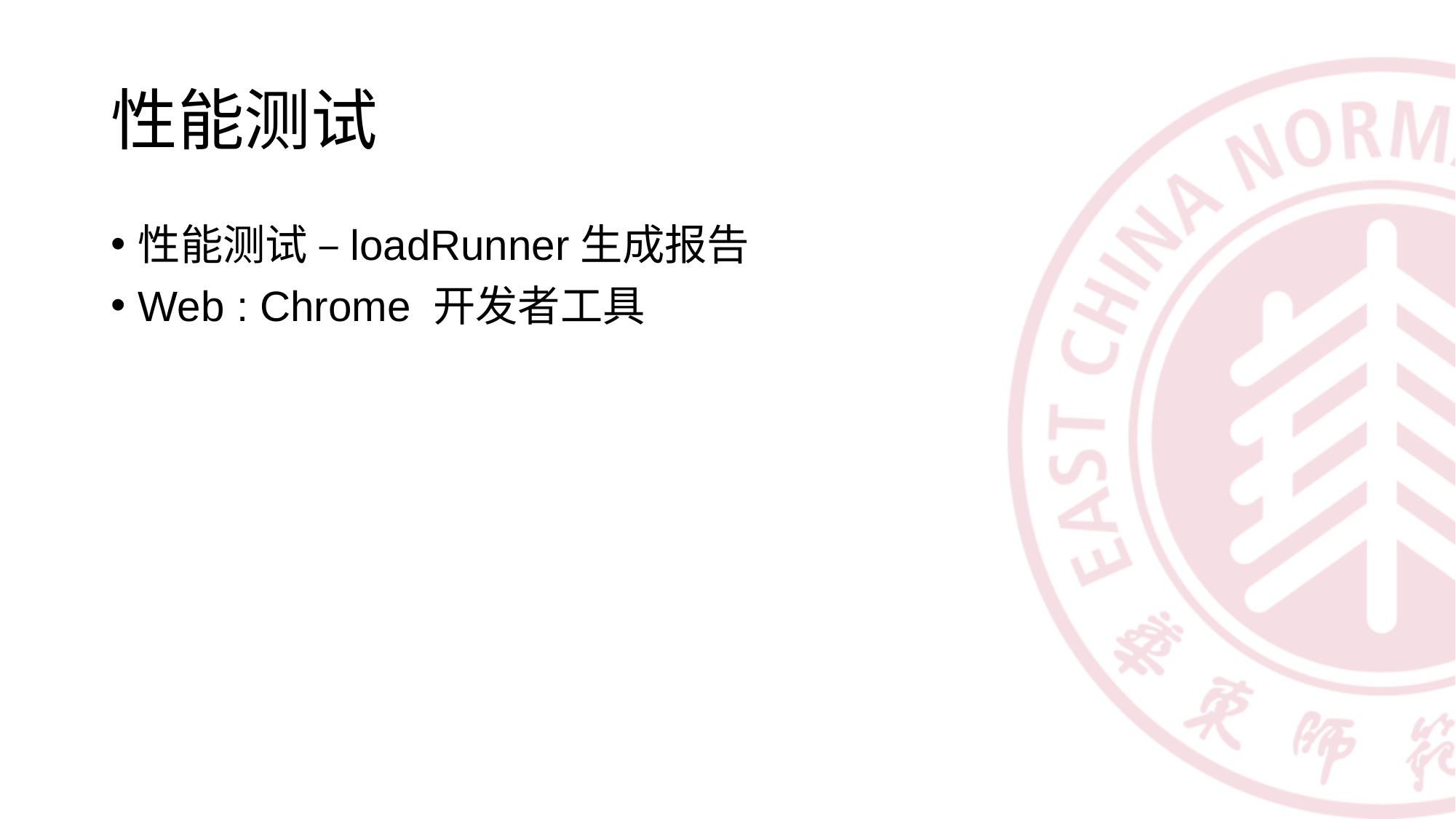

# 性能测试
性能测试 –loadRunner生成报告
Web : Chrome 开发者工具